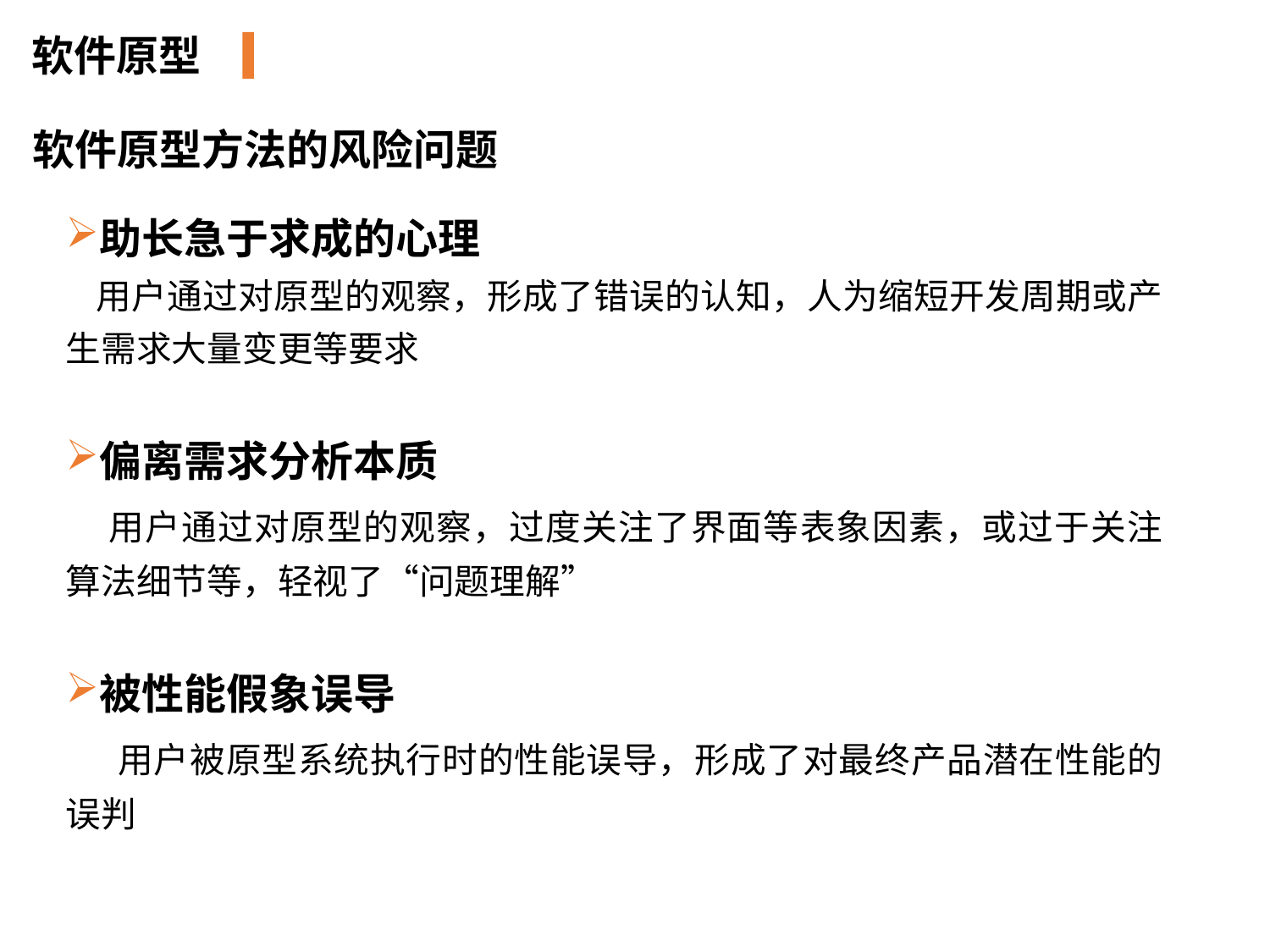

软件原型

软件原型方法的风险问题
助长急于求成的心理
   用户通过对原型的观察，形成了错误的认知，人为缩短开发周期或产生需求大量变更等要求

偏离需求分析本质
   用户通过对原型的观察，过度关注了界面等表象因素，或过于关注算法细节等，轻视了“问题理解”

被性能假象误导
    用户被原型系统执行时的性能误导，形成了对最终产品潜在性能的误判